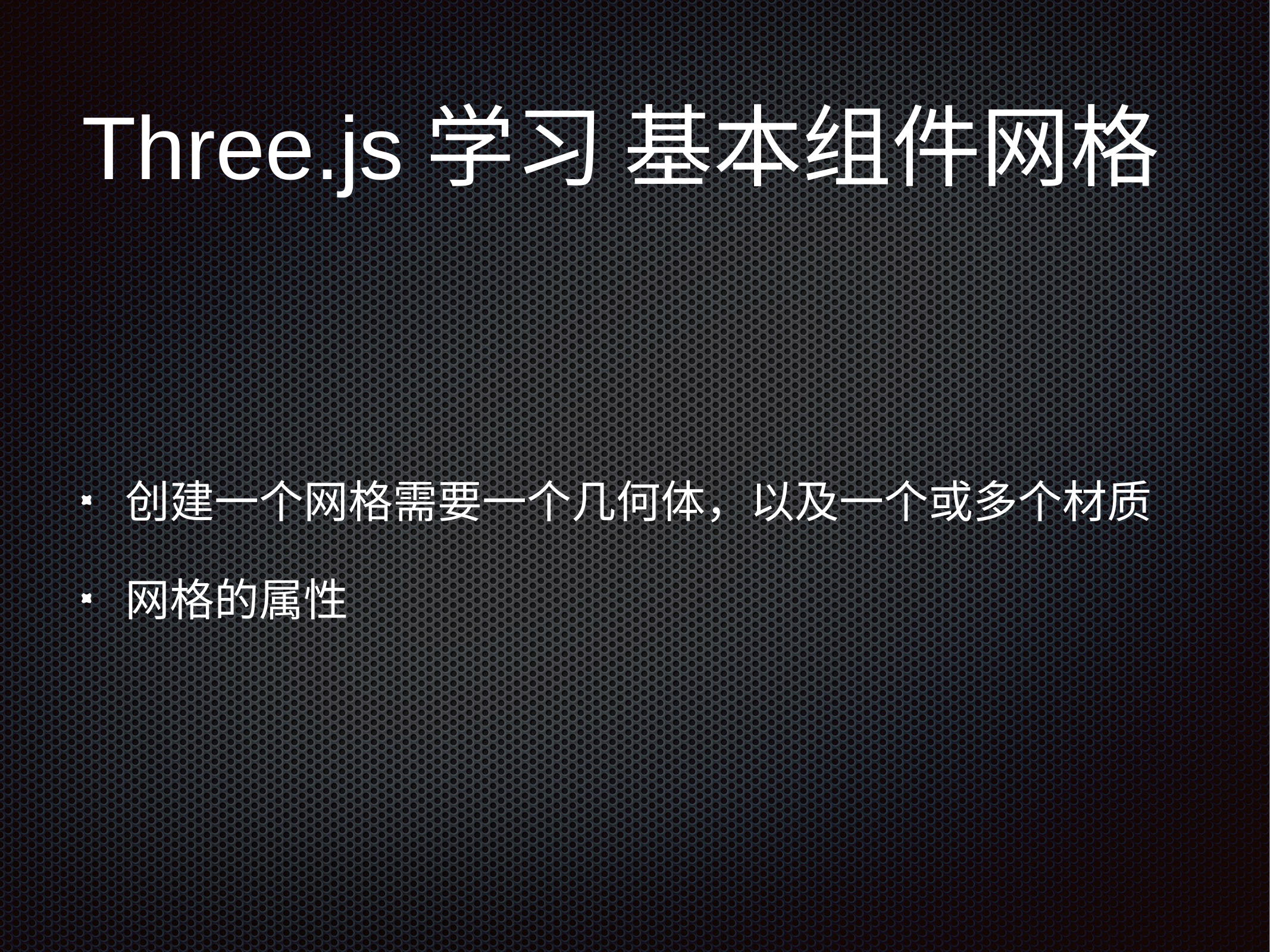

# Three.js学习 基本组件网格
创建一个网格需要一个几何体，以及一个或多个材质
网格的属性